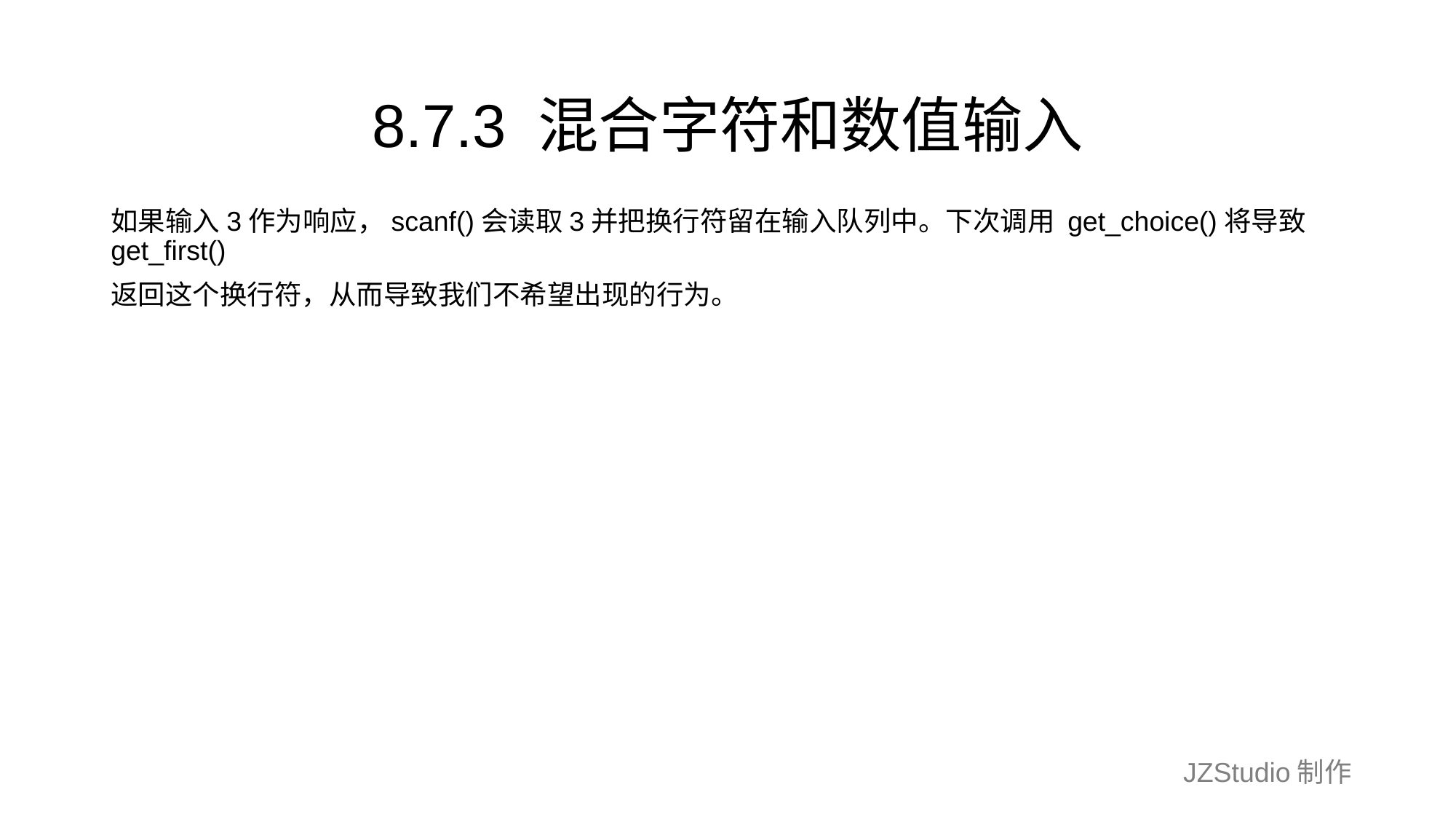

# 8.7.3 混合字符和数值输入
如果输入3作为响应，scanf()会读取3并把换行符留在输入队列中。下次调用 get_choice()将导致get_first()
返回这个换行符，从而导致我们不希望出现的行为。